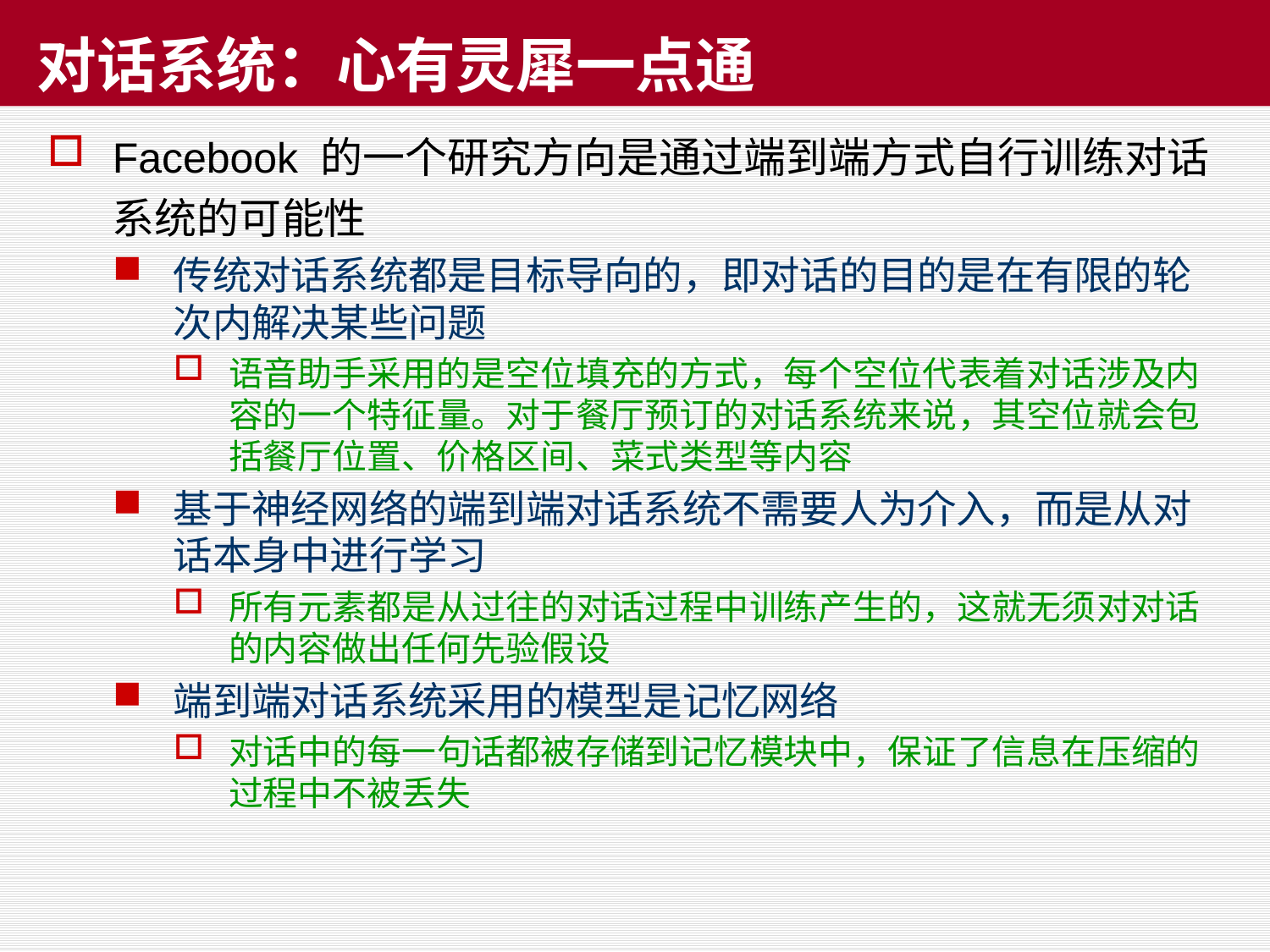

# 对话系统：心有灵犀一点通
Facebook 的一个研究方向是通过端到端方式自行训练对话系统的可能性
传统对话系统都是目标导向的，即对话的目的是在有限的轮次内解决某些问题
语音助手采用的是空位填充的方式，每个空位代表着对话涉及内容的一个特征量。对于餐厅预订的对话系统来说，其空位就会包括餐厅位置、价格区间、菜式类型等内容
基于神经网络的端到端对话系统不需要人为介入，而是从对话本身中进行学习
所有元素都是从过往的对话过程中训练产生的，这就无须对对话的内容做出任何先验假设
端到端对话系统采用的模型是记忆网络
对话中的每一句话都被存储到记忆模块中，保证了信息在压缩的过程中不被丢失